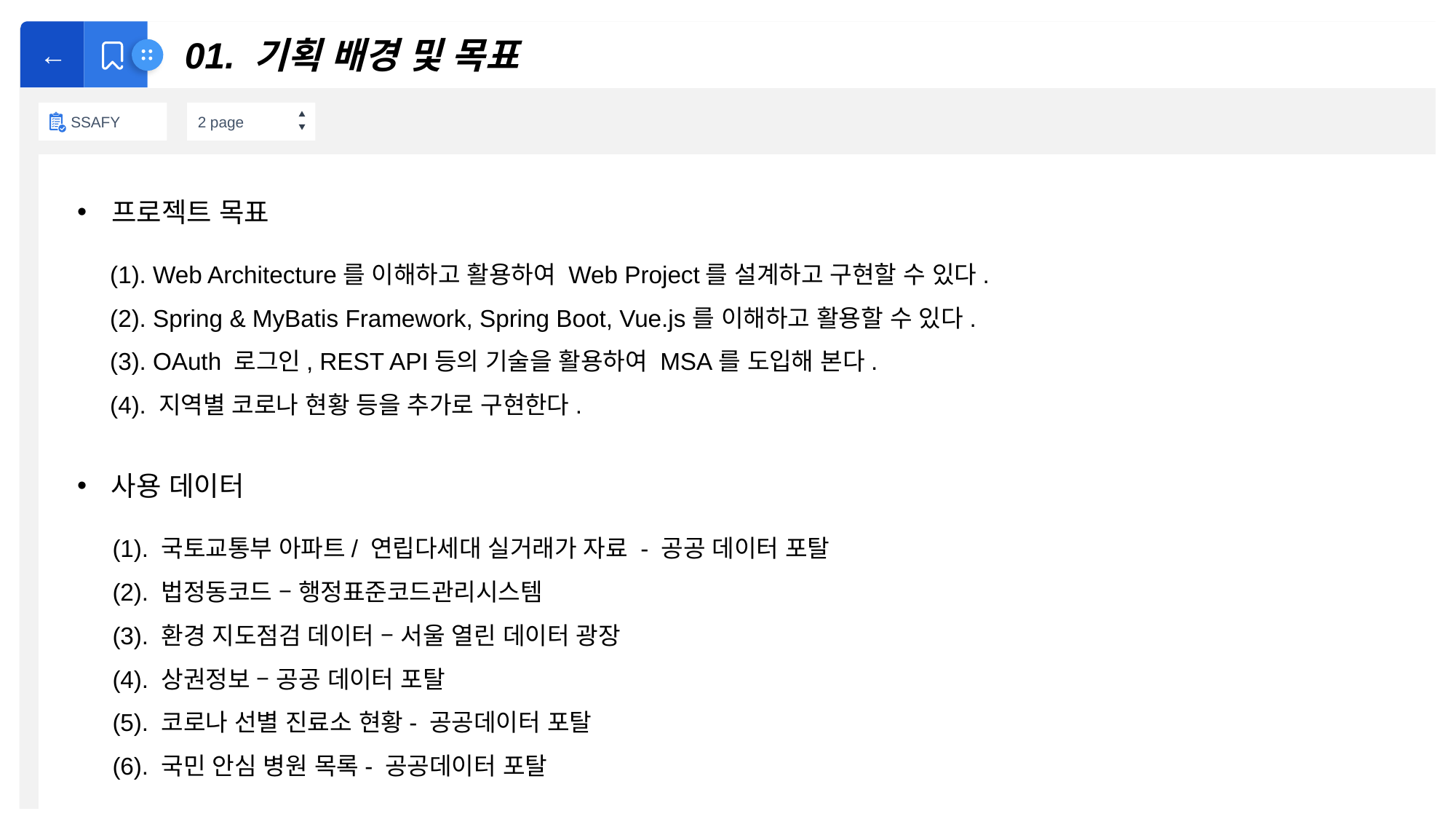

←

SSAFY
2 page

  01. 기획 배경 및 목표
프로젝트 목표
(1). Web Architecture를 이해하고 활용하여 Web Project를 설계하고 구현할 수 있다.
(2). Spring & MyBatis Framework, Spring Boot, Vue.js를 이해하고 활용할 수 있다.
(3). OAuth 로그인, REST API등의 기술을 활용하여 MSA를 도입해 본다.
(4). 지역별 코로나 현황 등을 추가로 구현한다.
사용 데이터
(1). 국토교통부 아파트/ 연립다세대 실거래가 자료 - 공공 데이터 포탈
(2). 법정동코드 – 행정표준코드관리시스템
(3). 환경 지도점검 데이터 – 서울 열린 데이터 광장
(4). 상권정보 – 공공 데이터 포탈
(5). 코로나 선별 진료소 현황- 공공데이터 포탈
(6). 국민 안심 병원 목록- 공공데이터 포탈